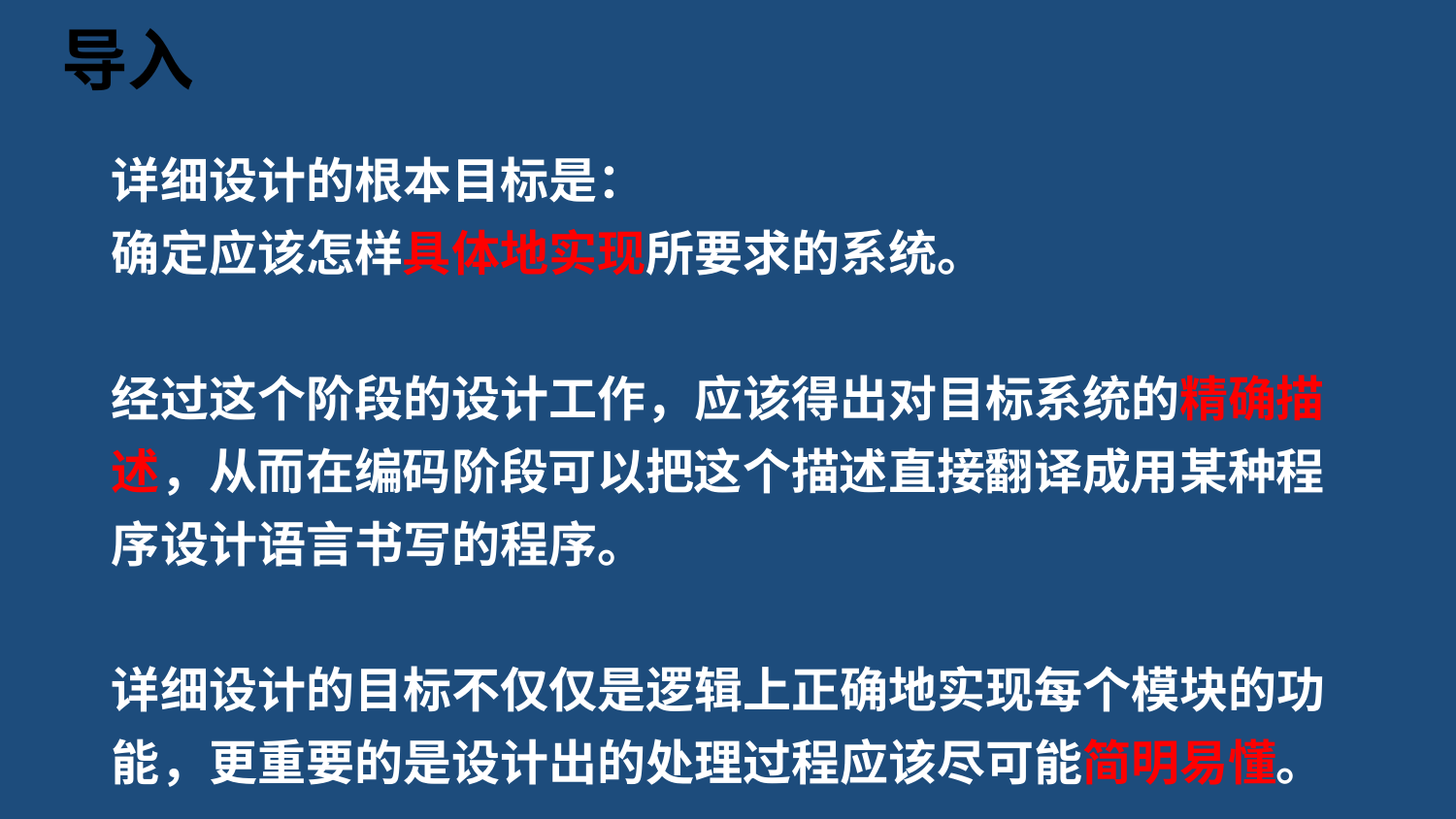

# 导入
详细设计的根本目标是：
确定应该怎样具体地实现所要求的系统。

经过这个阶段的设计工作，应该得出对目标系统的精确描述，从而在编码阶段可以把这个描述直接翻译成用某种程序设计语言书写的程序。

详细设计的目标不仅仅是逻辑上正确地实现每个模块的功能，更重要的是设计出的处理过程应该尽可能简明易懂。